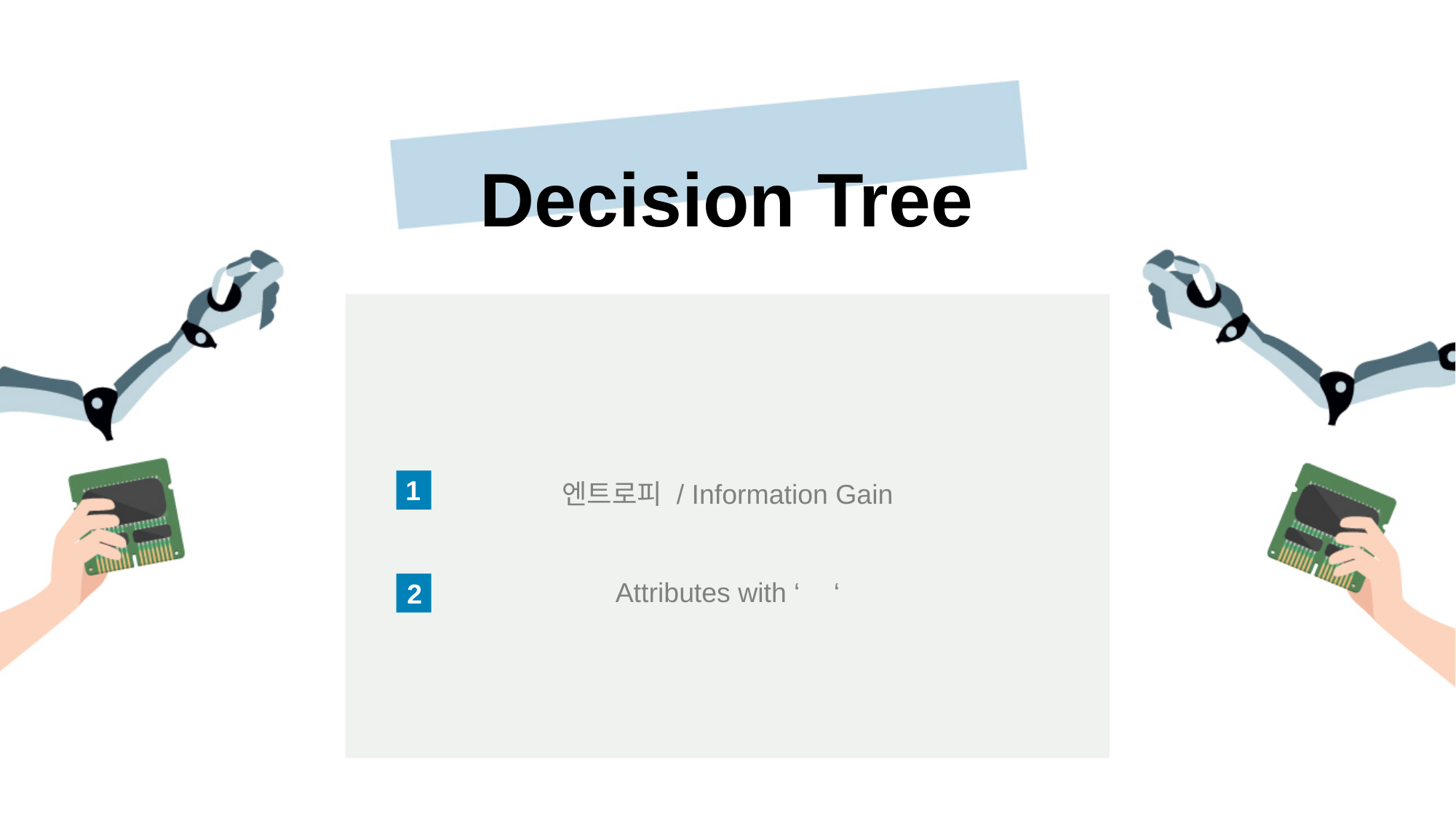

Decision Tree

엔트로피 / Information Gain

Attributes with ‘	‘
1

2